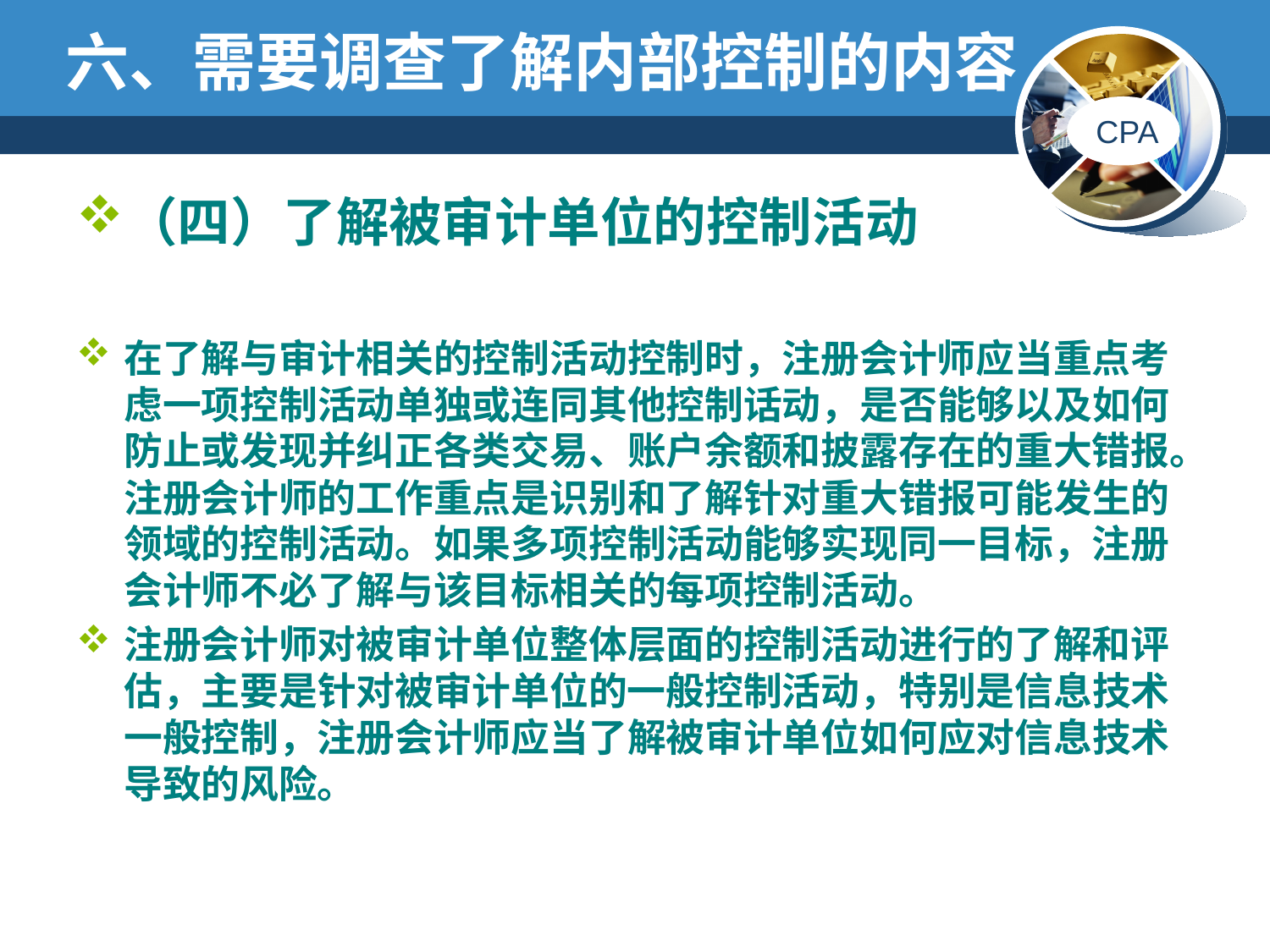

# 六、需要调查了解内部控制的内容
（四）了解被审计单位的控制活动

在了解与审计相关的控制活动控制时，注册会计师应当重点考虑一项控制活动单独或连同其他控制话动，是否能够以及如何防止或发现并纠正各类交易、账户余额和披露存在的重大错报。注册会计师的工作重点是识别和了解针对重大错报可能发生的领域的控制活动。如果多项控制活动能够实现同一目标，注册会计师不必了解与该目标相关的每项控制活动。
注册会计师对被审计单位整体层面的控制活动进行的了解和评估，主要是针对被审计单位的一般控制活动，特别是信息技术一般控制，注册会计师应当了解被审计单位如何应对信息技术导致的风险。